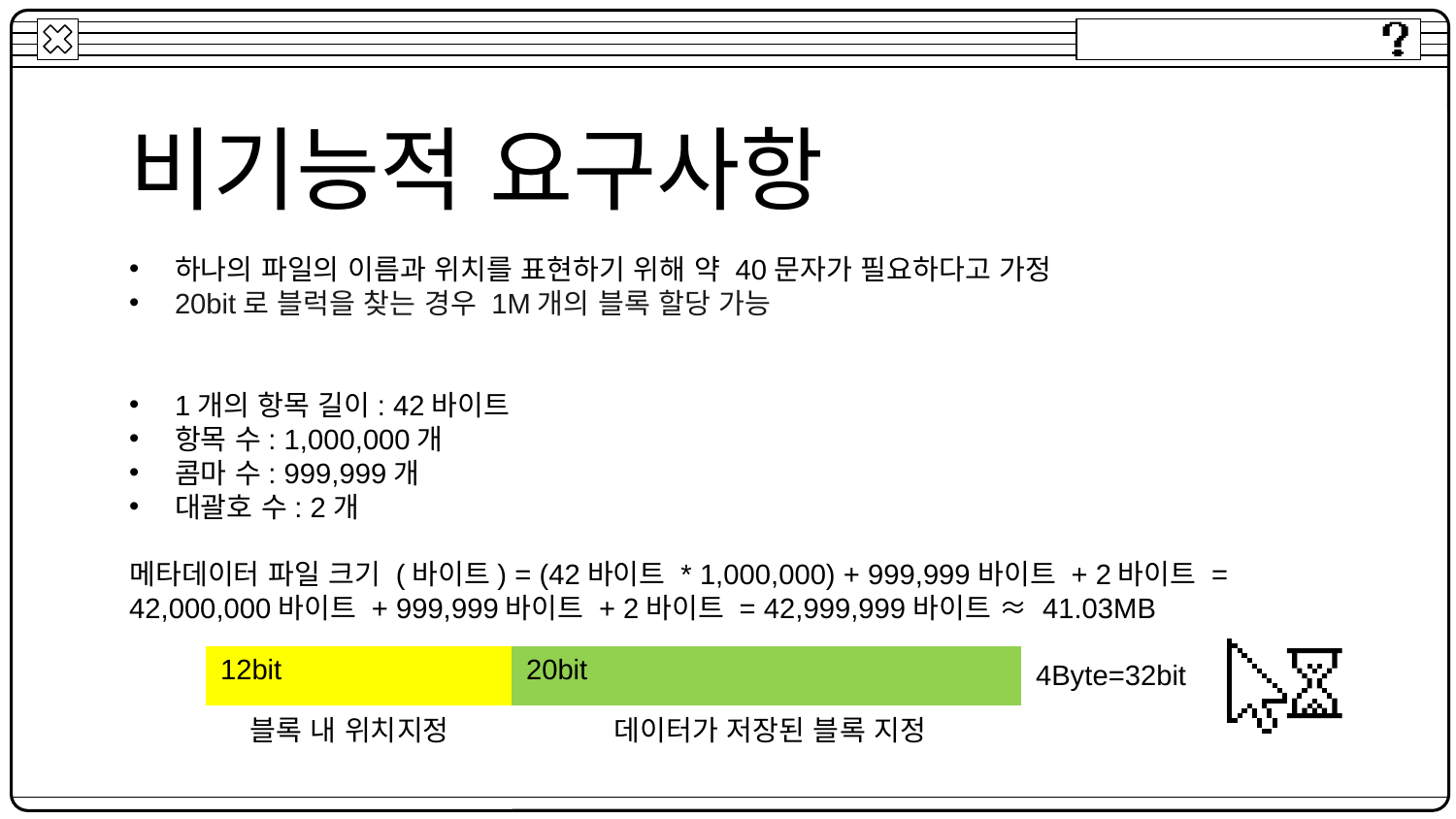

# 비기능적 요구사항
하나의 파일의 이름과 위치를 표현하기 위해 약 40문자가 필요하다고 가정
20bit로 블럭을 찾는 경우 1M개의 블록 할당 가능

1개의 항목 길이: 42바이트
항목 수: 1,000,000개
콤마 수: 999,999개
대괄호 수: 2개

메타데이터 파일 크기 (바이트) = (42바이트 * 1,000,000) + 999,999바이트 + 2바이트 = 42,000,000바이트 + 999,999바이트 + 2바이트 = 42,999,999바이트 ≈ 41.03MB

| 12bit |  |  | 20bit |  |  |  |  |
| --- | --- | --- | --- | --- | --- | --- | --- |
4Byte=32bit
데이터가 저장된 블록 지정
블록 내 위치지정